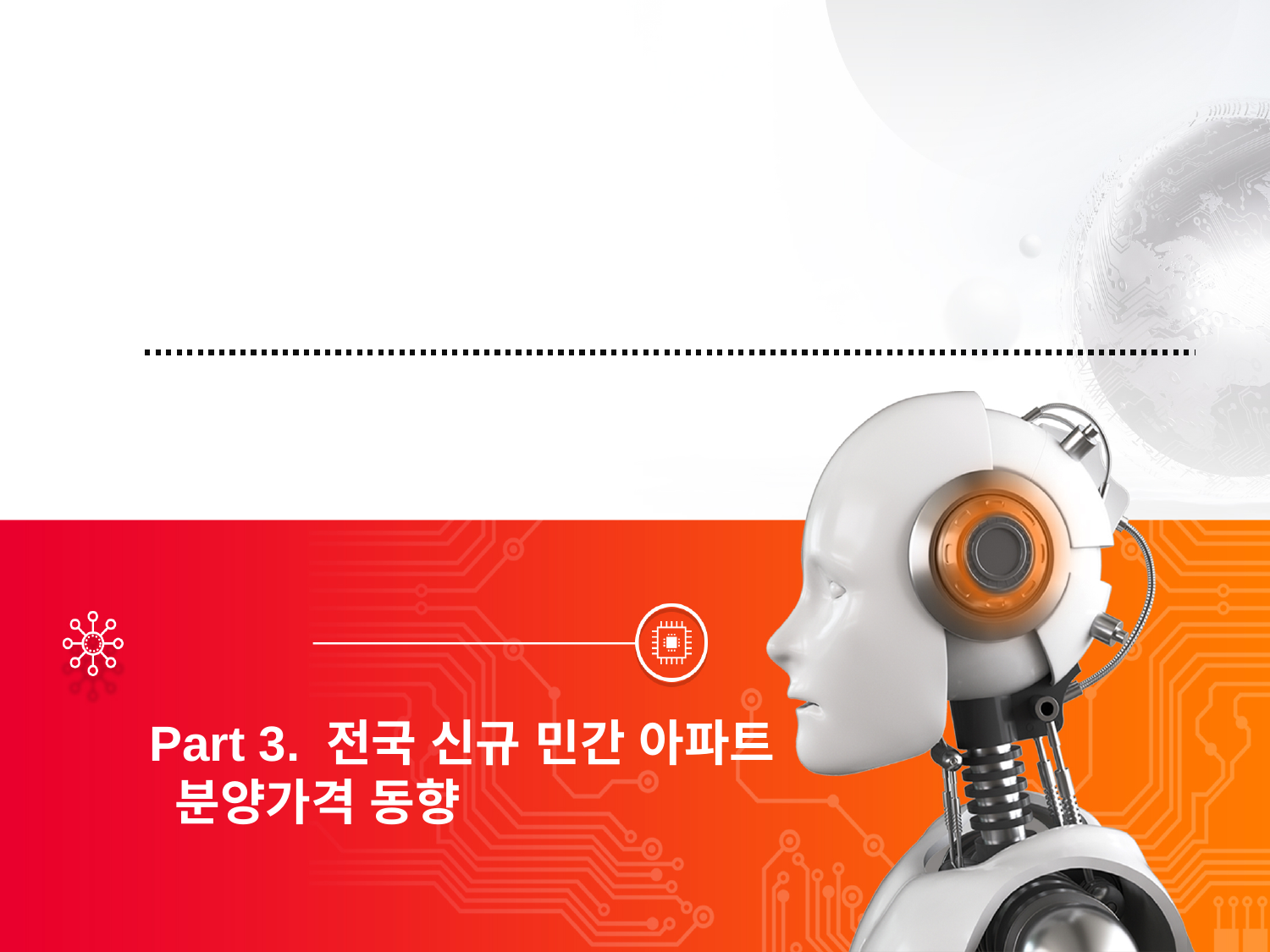

Part 3. 전국 신규 민간 아파트
 분양가격 동향